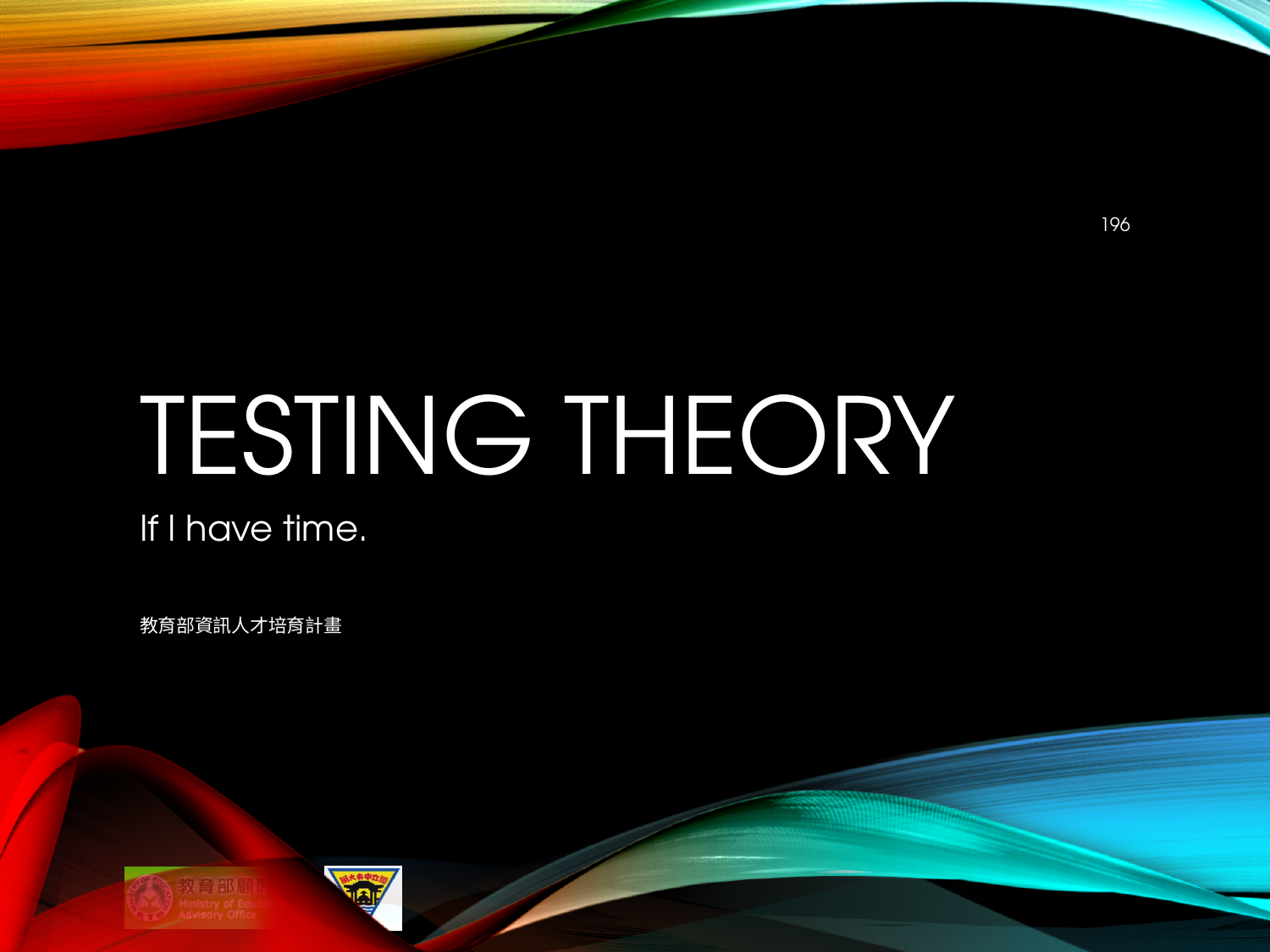

196
# Testing Theory
If I have time.
教育部資訊人才培育計畫